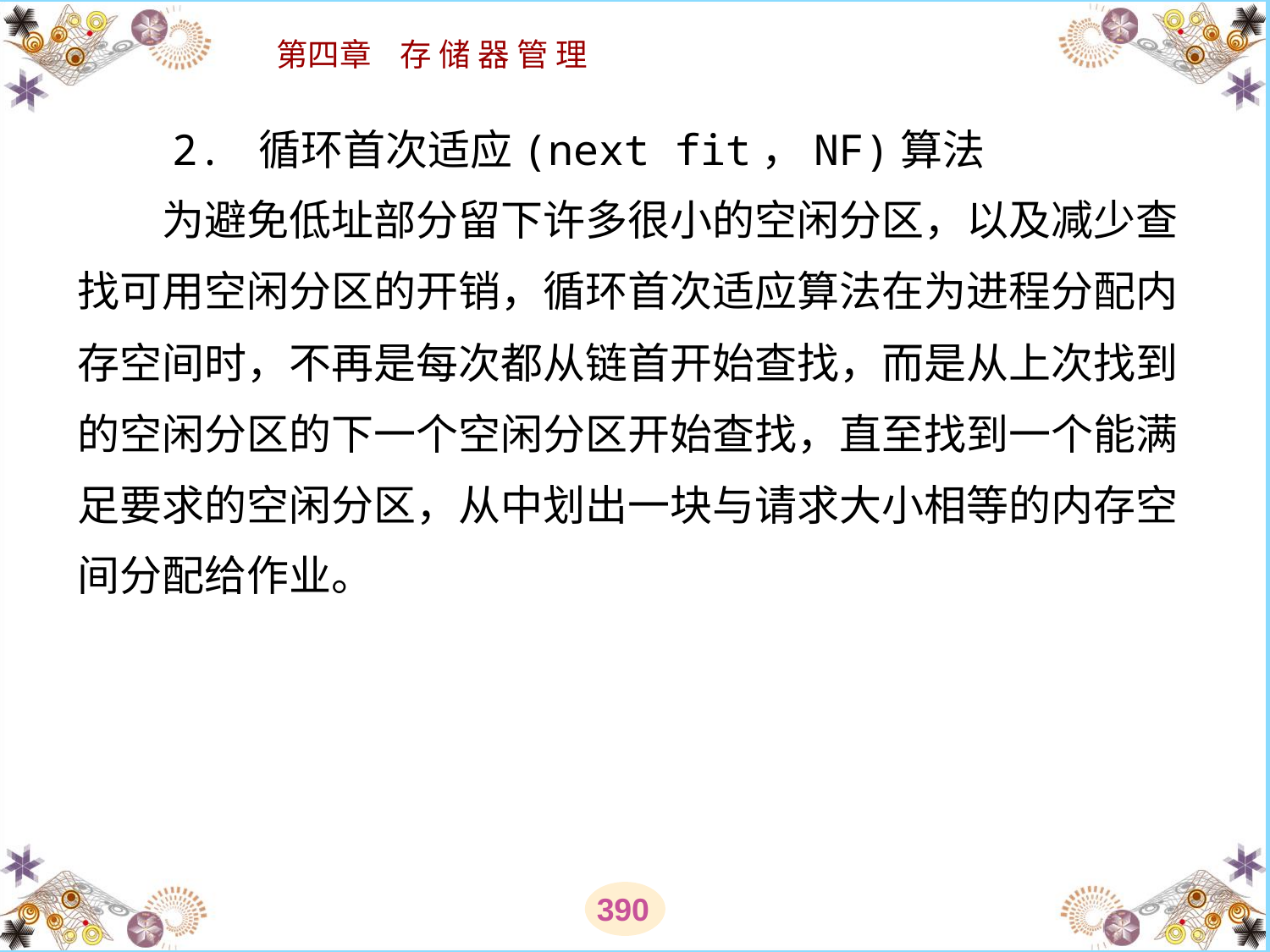

# 2. 循环首次适应(next fit，NF)算法 　　为避免低址部分留下许多很小的空闲分区，以及减少查找可用空闲分区的开销，循环首次适应算法在为进程分配内存空间时，不再是每次都从链首开始查找，而是从上次找到的空闲分区的下一个空闲分区开始查找，直至找到一个能满足要求的空闲分区，从中划出一块与请求大小相等的内存空间分配给作业。